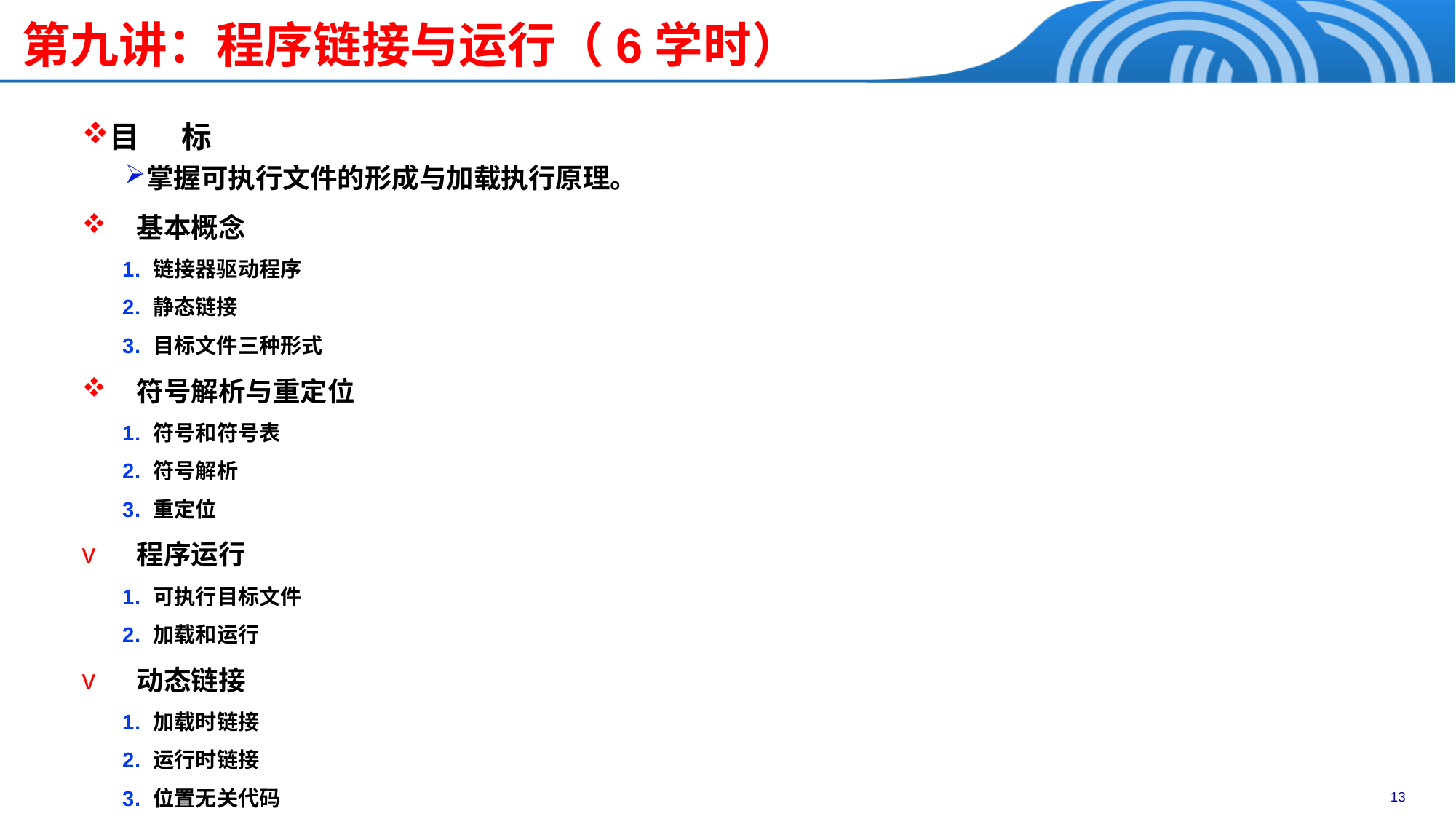

# 第九讲：程序链接与运行（6学时）
目      标
掌握可执行文件的形成与加载执行原理。
基本概念
链接器驱动程序
静态链接
目标文件三种形式
符号解析与重定位
符号和符号表
符号解析
重定位
程序运行
可执行目标文件
加载和运行
动态链接
加载时链接
运行时链接
位置无关代码